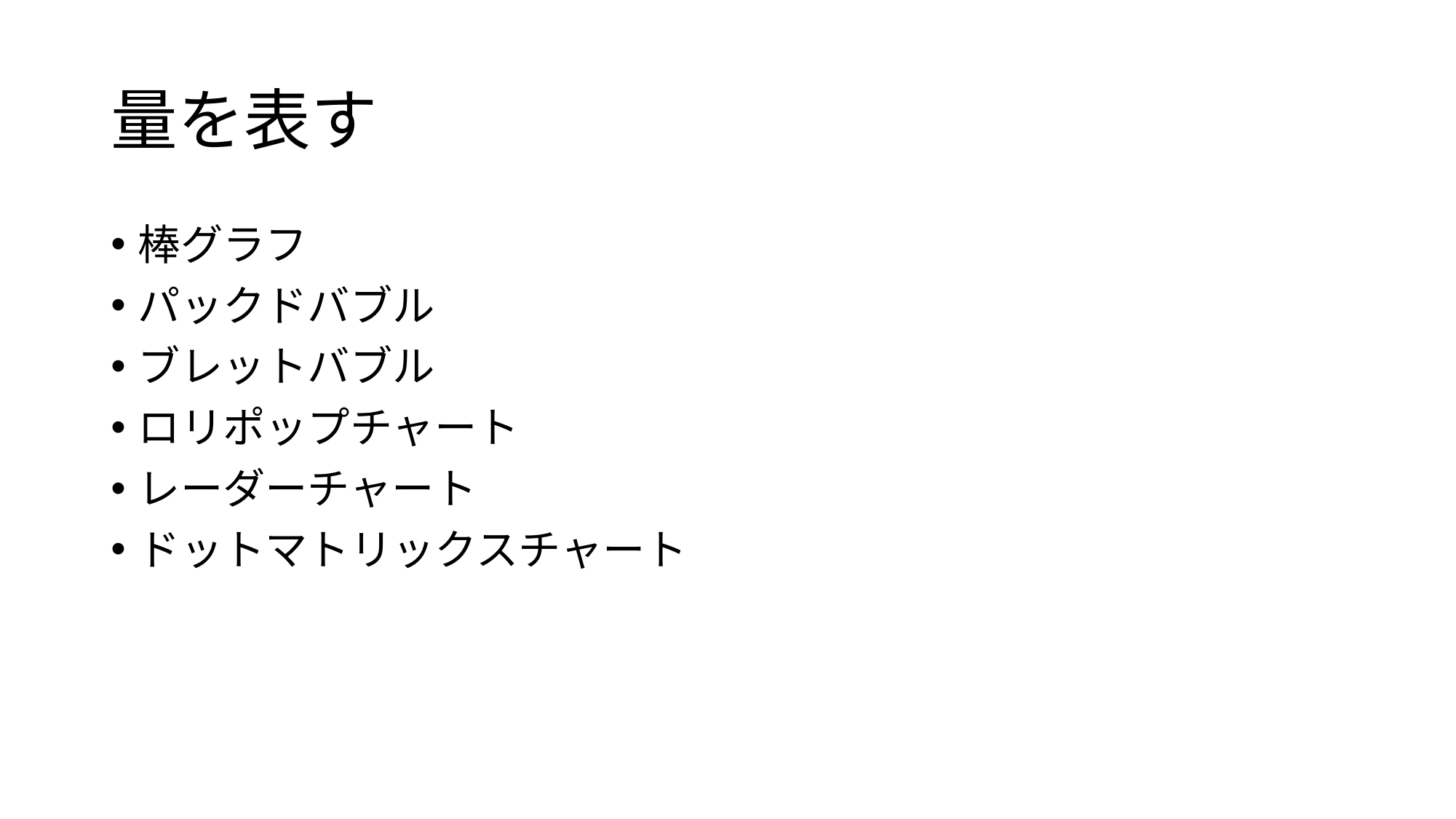

# 量を表す
棒グラフ
パックドバブル
ブレットバブル
ロリポップチャート
レーダーチャート
ドットマトリックスチャート